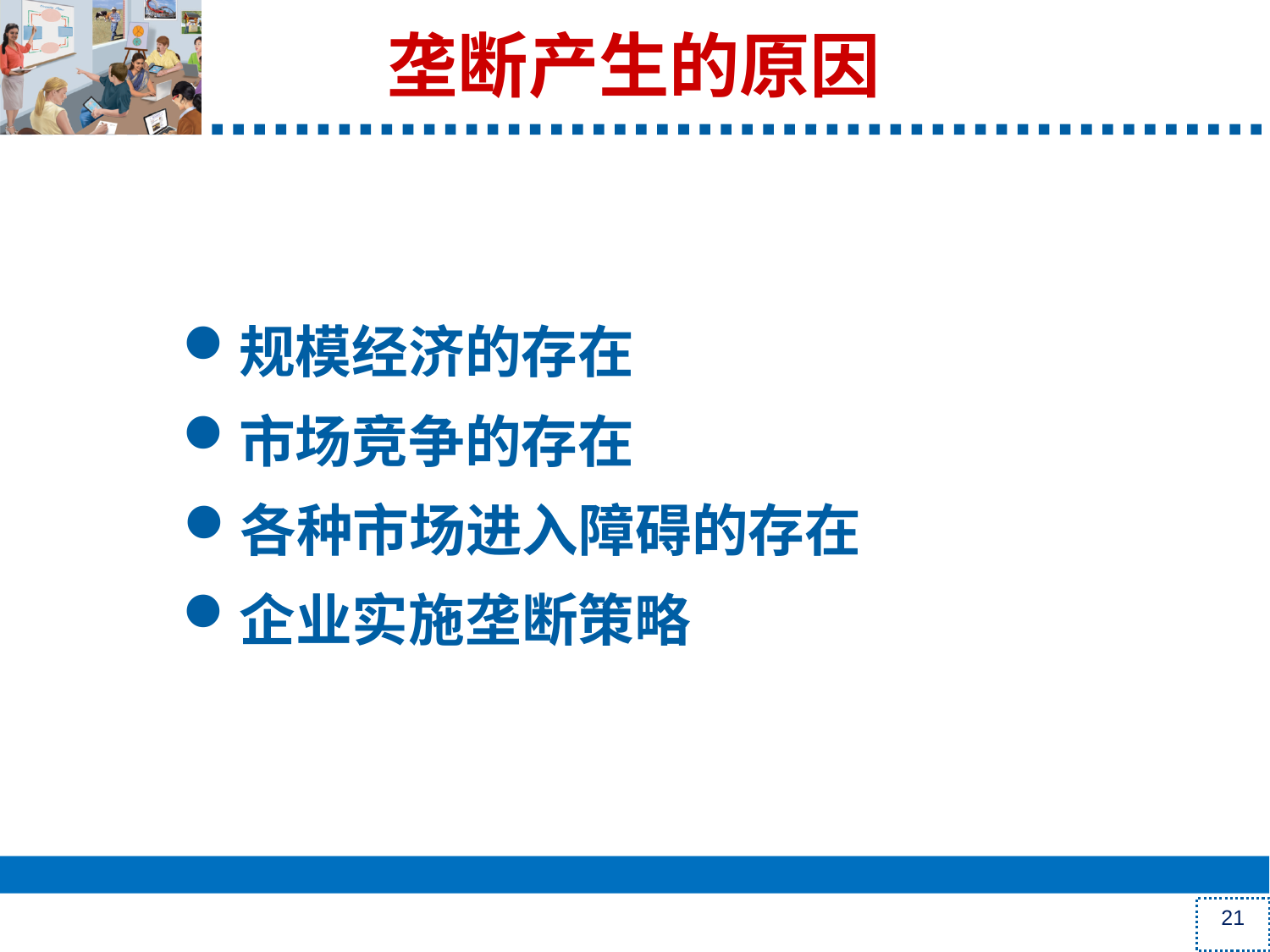

# 垄断产生的原因

规模经济的存在
市场竞争的存在
各种市场进入障碍的存在
企业实施垄断策略

21